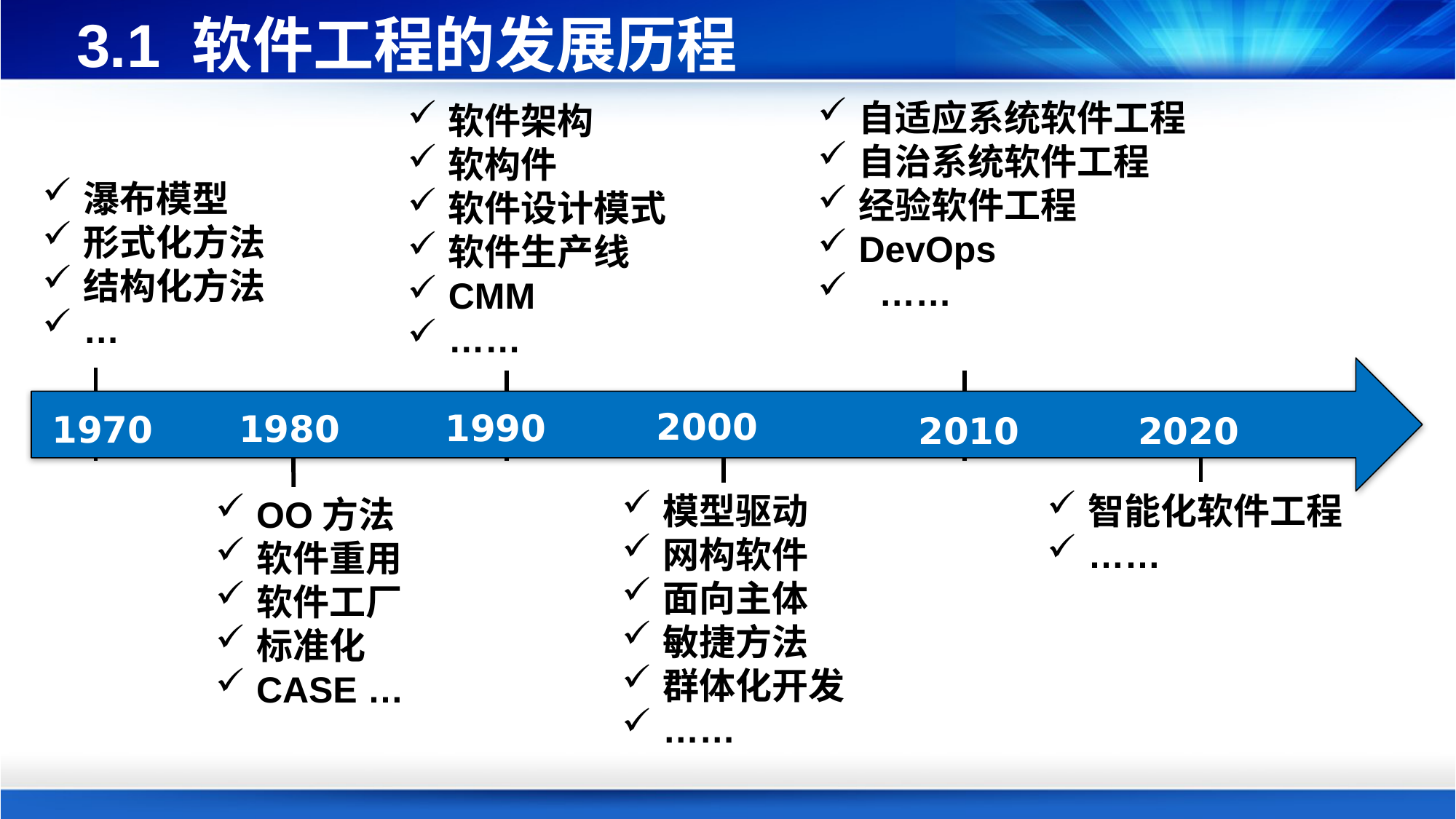

# 3.1 软件工程的发展历程
自适应系统软件工程
自治系统软件工程
经验软件工程
DevOps
  ……
软件架构
软构件
软件设计模式
软件生产线
CMM
……
瀑布模型
形式化方法
结构化方法
…

2000
1990
1980
1970
2020
2010
模型驱动
网构软件
面向主体
敏捷方法
群体化开发
……
智能化软件工程
……
OO方法
软件重用
软件工厂
标准化
CASE …